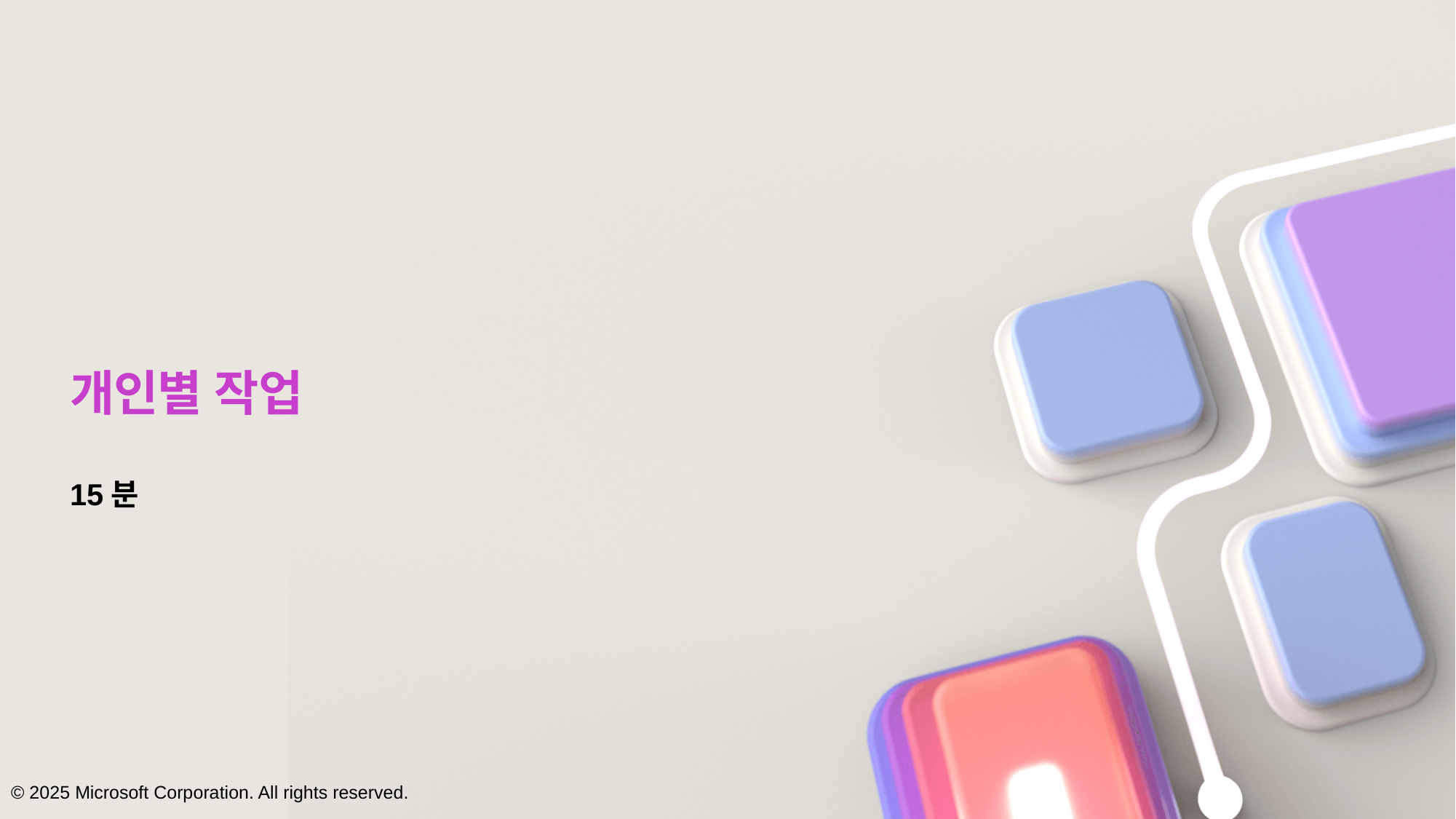

# 개인별 작업
15분
© 2025 Microsoft Corporation. All rights reserved.